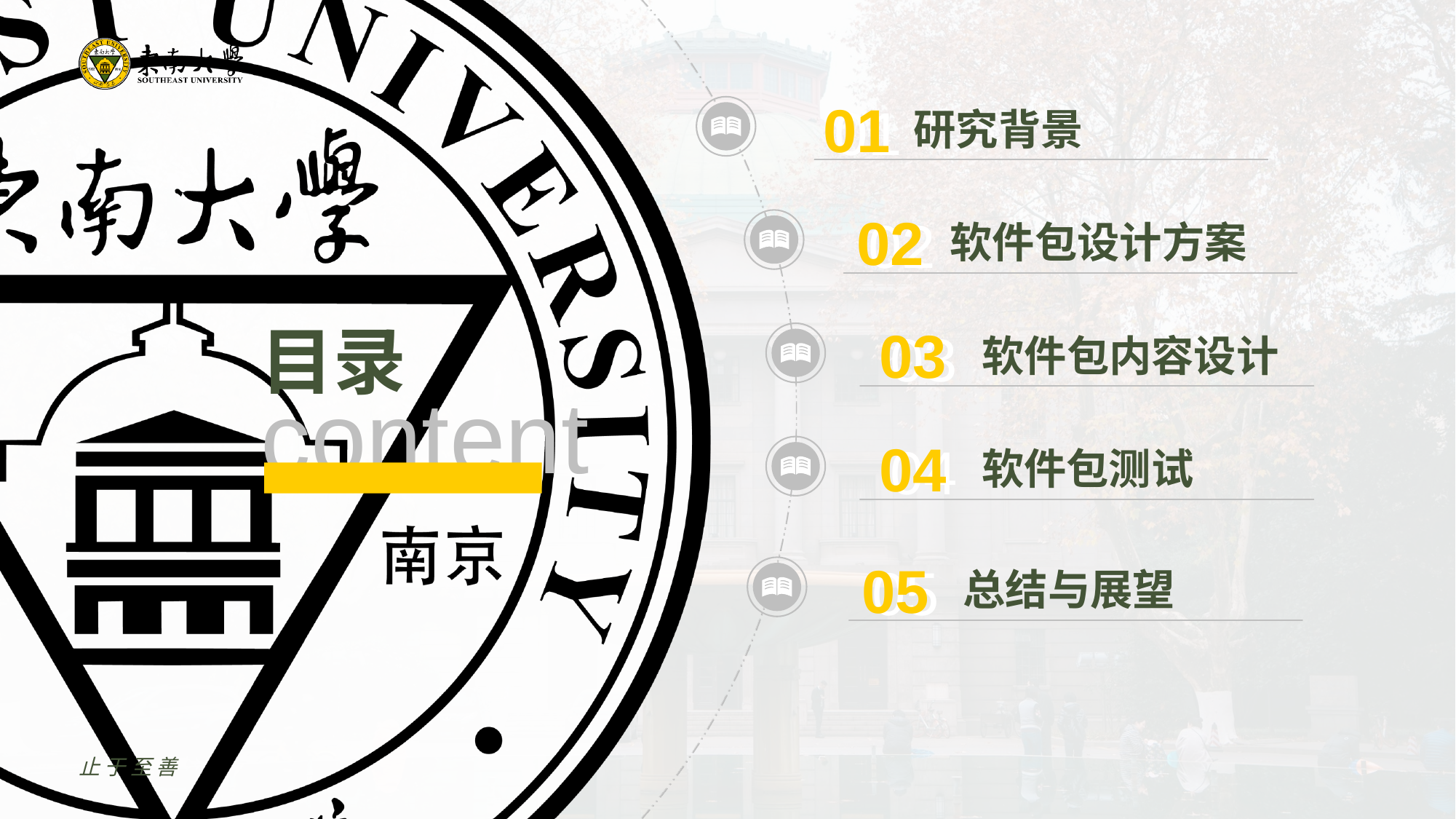

01
01

研究背景
02
02

软件包设计方案
03
03

软件包内容设计
04
04

软件包测试

05
05

总结与展望

止于至善